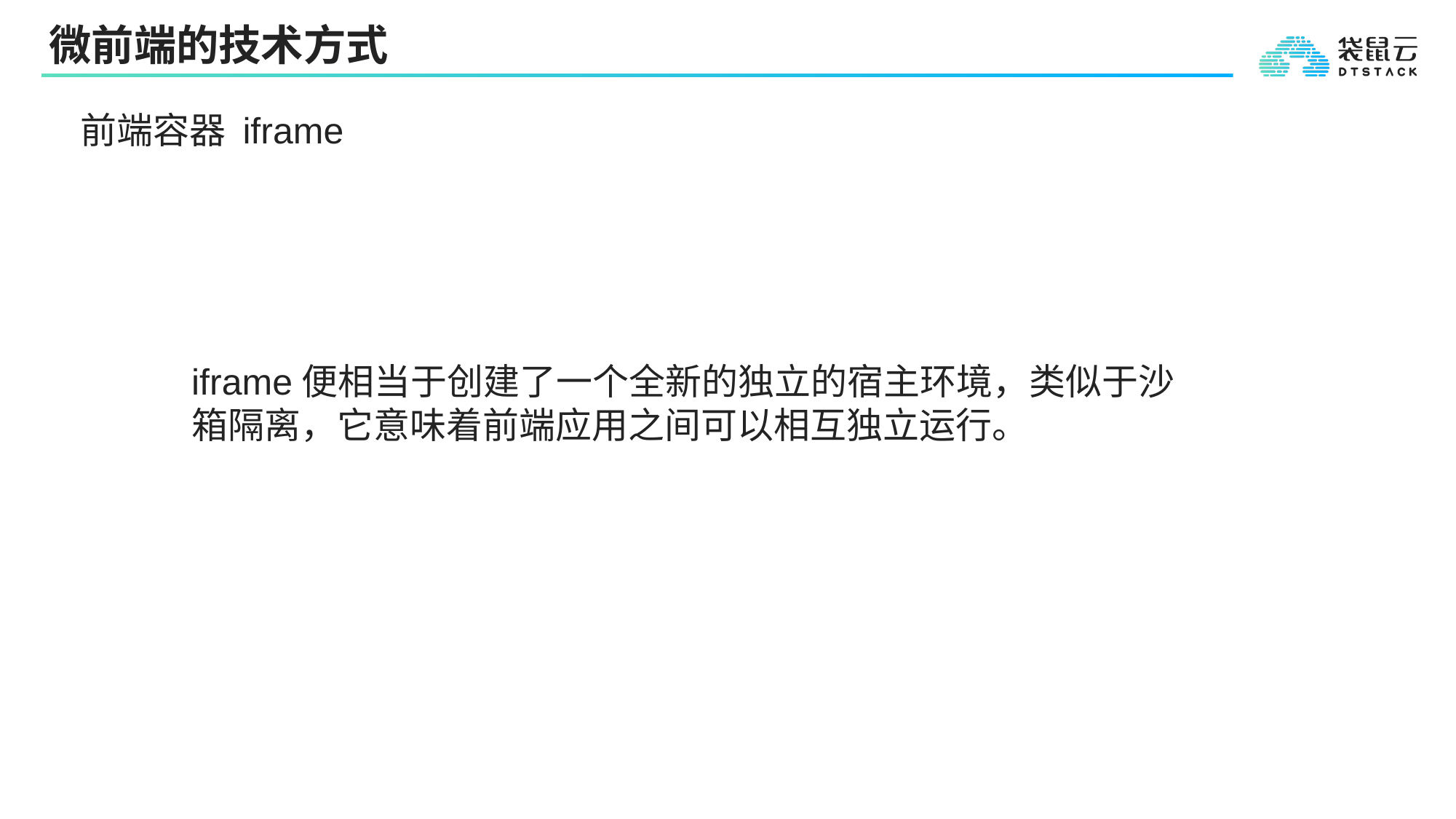

# 微前端的技术方式
前端容器 iframe
iframe便相当于创建了一个全新的独立的宿主环境，类似于沙箱隔离，它意味着前端应用之间可以相互独立运行。